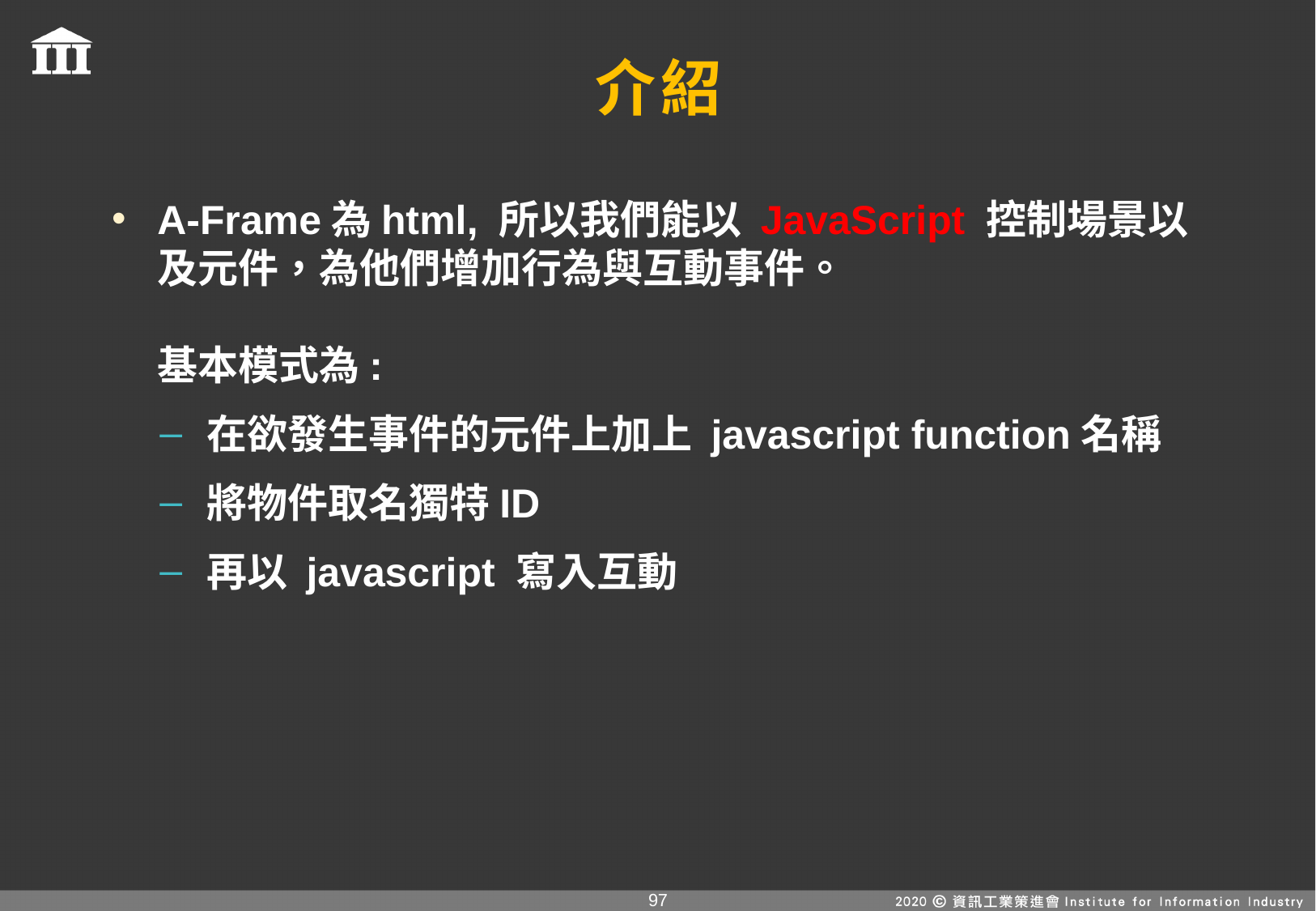

# 介紹
A-Frame為html, 所以我們能以 JavaScript 控制場景以及元件，為他們增加行為與互動事件。
基本模式為:
在欲發生事件的元件上加上 javascript function名稱
將物件取名獨特ID
再以 javascript 寫入互動
97